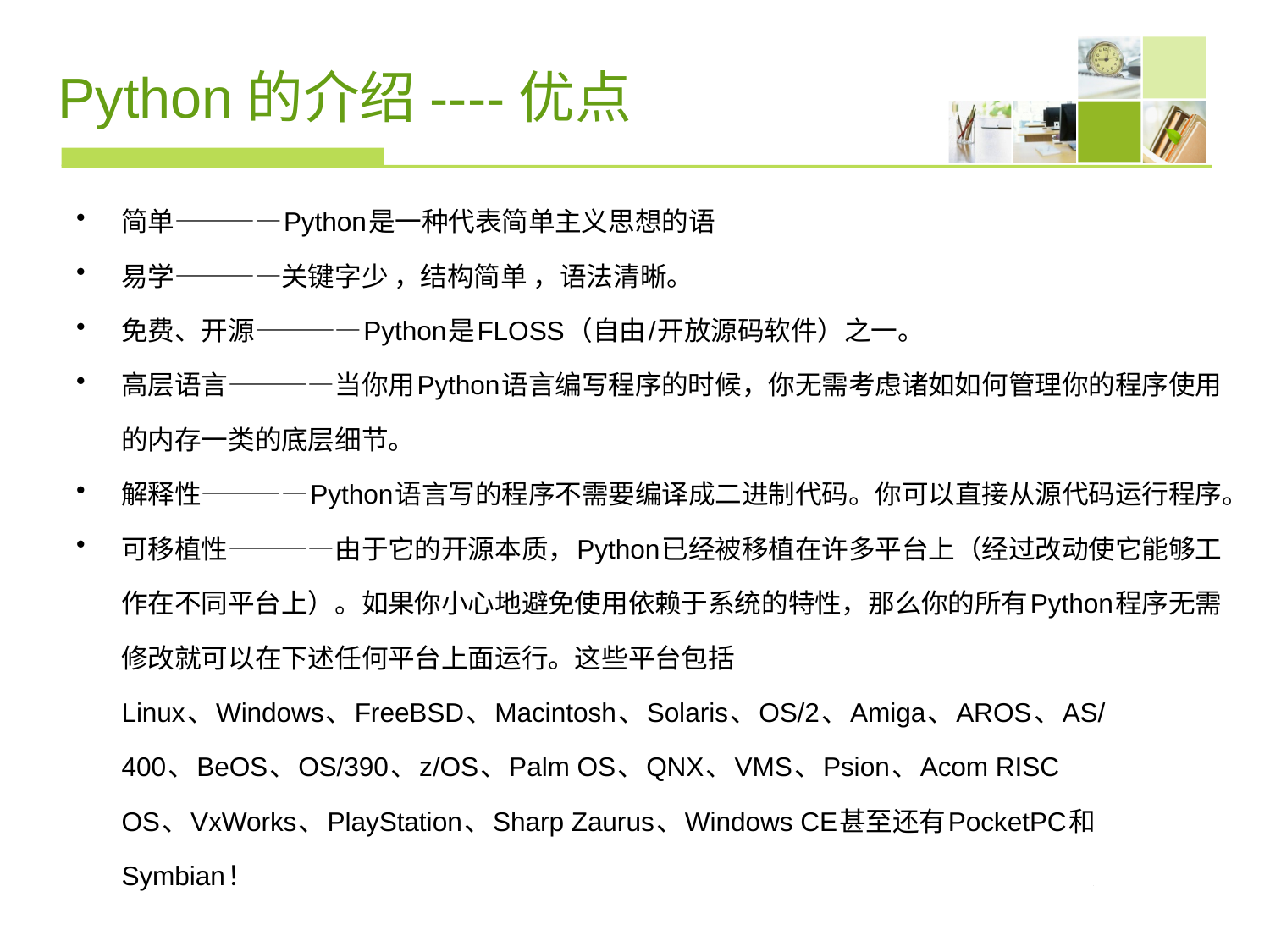

# Python的介绍----优点
简单————Python是一种代表简单主义思想的语
易学————关键字少 ，结构简单 ，语法清晰。
免费、开源————Python是FLOSS（自由/开放源码软件）之一。
高层语言————当你用Python语言编写程序的时候，你无需考虑诸如如何管理你的程序使用的内存一类的底层细节。
解释性————Python语言写的程序不需要编译成二进制代码。你可以直接从源代码运行程序。
可移植性————由于它的开源本质，Python已经被移植在许多平台上（经过改动使它能够工作在不同平台上）。如果你小心地避免使用依赖于系统的特性，那么你的所有Python程序无需修改就可以在下述任何平台上面运行。这些平台包括Linux、Windows、FreeBSD、Macintosh、Solaris、OS/2、Amiga、AROS、AS/400、BeOS、OS/390、z/OS、Palm OS、QNX、VMS、Psion、Acom RISC OS、VxWorks、PlayStation、Sharp Zaurus、Windows CE甚至还有PocketPC和Symbian！